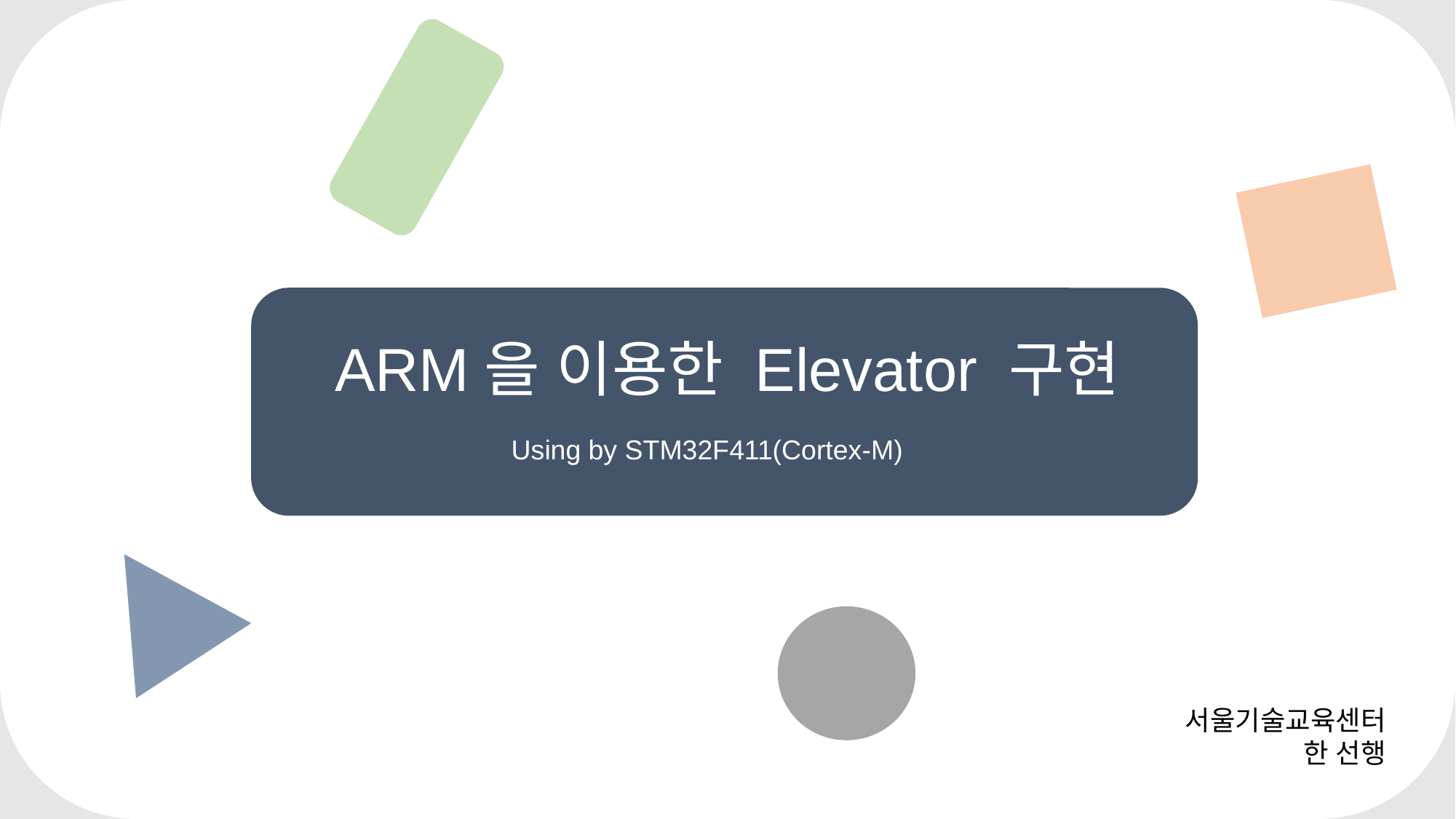

ARM을 이용한 Elevator 구현
Using by STM32F411(Cortex-M)

서울기술교육센터
한 선행